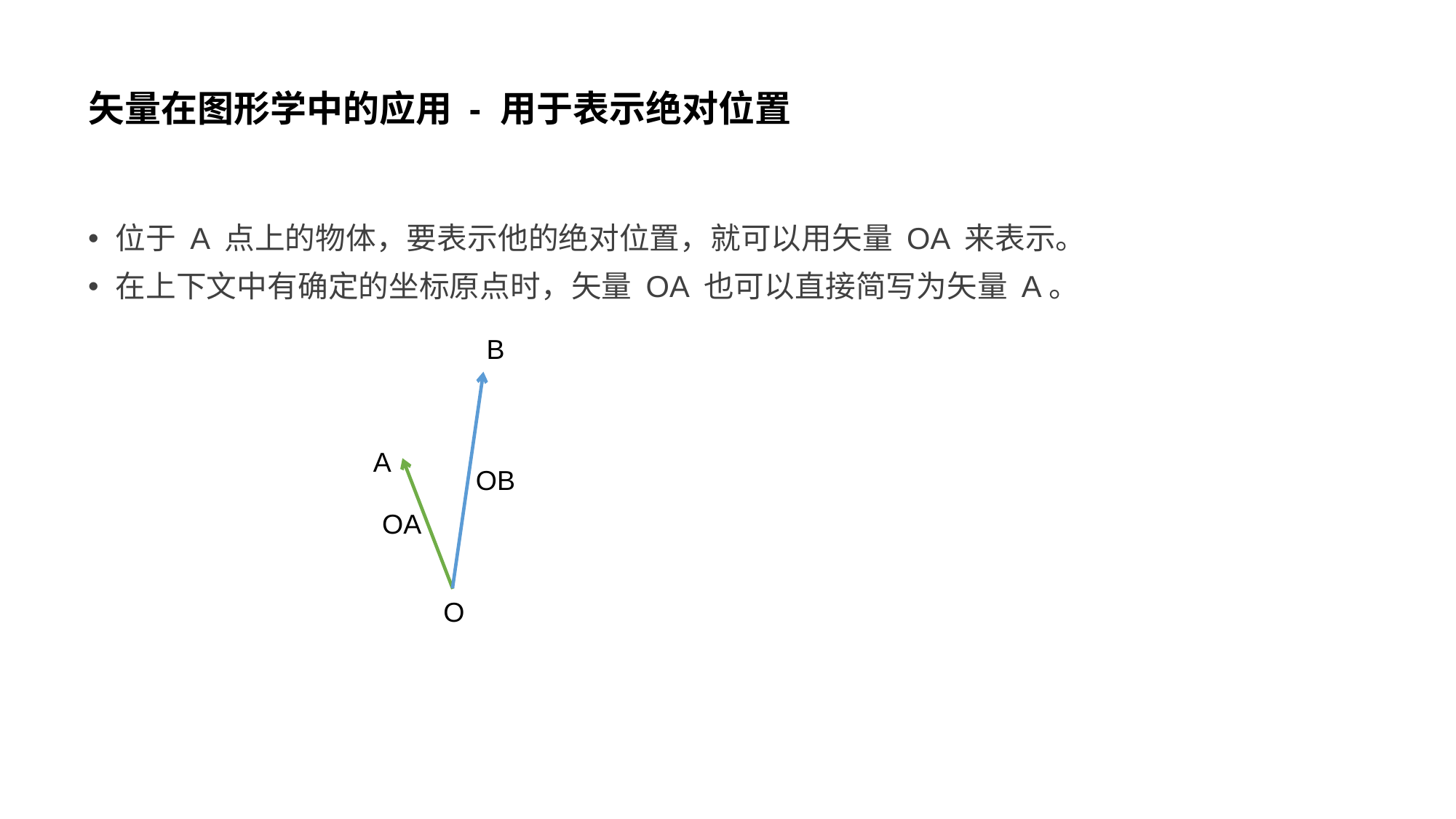

# 矢量在图形学中的应用 - 用于表示绝对位置
位于 A 点上的物体，要表示他的绝对位置，就可以用矢量 OA 来表示。
在上下文中有确定的坐标原点时，矢量 OA 也可以直接简写为矢量 A。
B
A
OB
OA
O